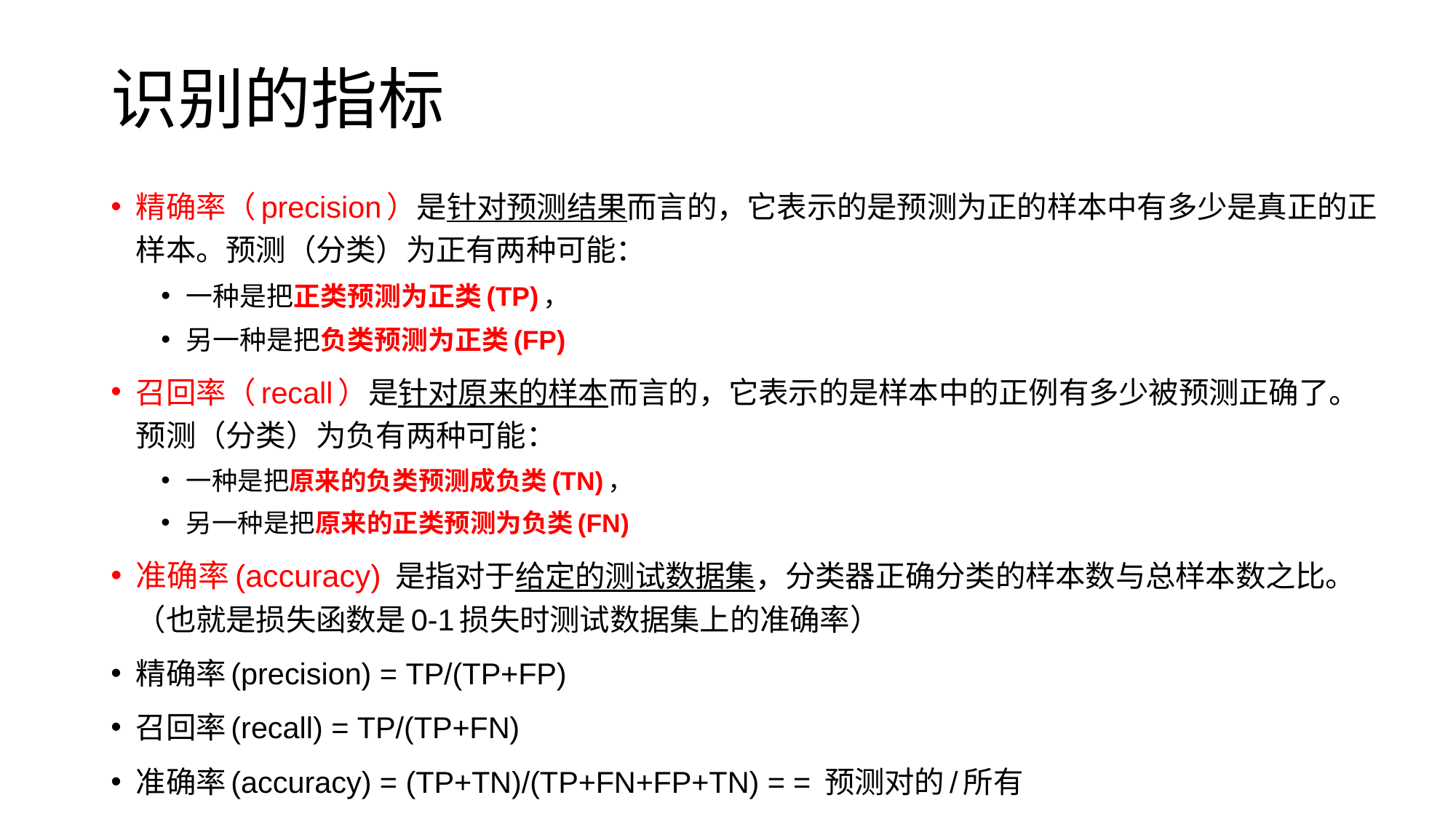

# 识别的指标
精确率（precision）是针对预测结果而言的，它表示的是预测为正的样本中有多少是真正的正样本。预测（分类）为正有两种可能：
一种是把正类预测为正类(TP)，
另一种是把负类预测为正类(FP)
召回率（recall）是针对原来的样本而言的，它表示的是样本中的正例有多少被预测正确了。预测（分类）为负有两种可能：
一种是把原来的负类预测成负类(TN)，
另一种是把原来的正类预测为负类(FN)
准确率(accuracy) 是指对于给定的测试数据集，分类器正确分类的样本数与总样本数之比。（也就是损失函数是0-1损失时测试数据集上的准确率）
精确率(precision) = TP/(TP+FP)
召回率(recall) = TP/(TP+FN)
准确率(accuracy) = (TP+TN)/(TP+FN+FP+TN) = = 预测对的/所有